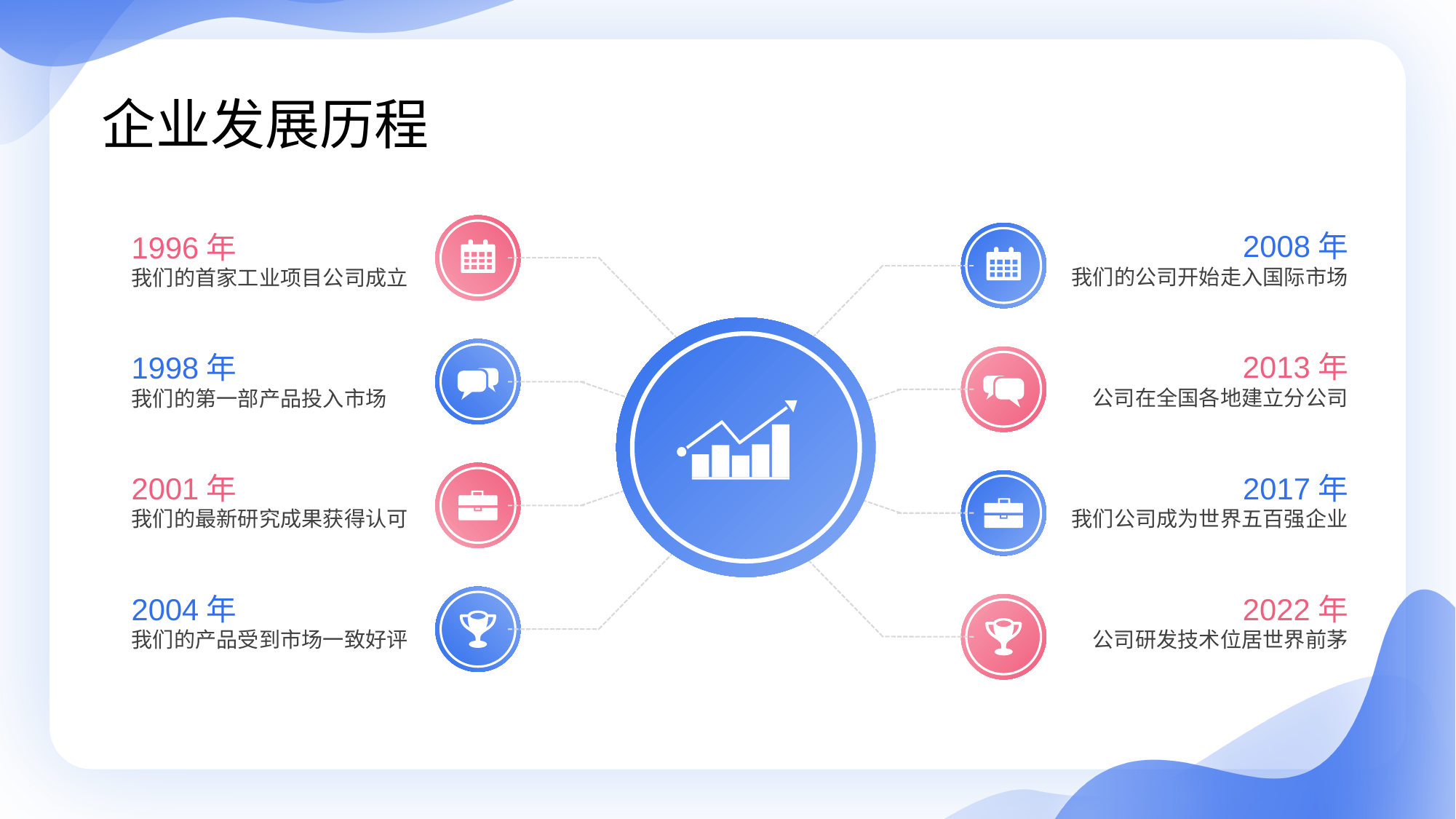

企业发展历程

2008年
我们的公司开始走入国际市场
1996年
我们的首家工业项目公司成立
2013年
公司在全国各地建立分公司
1998年
我们的第一部产品投入市场
2017年
我们公司成为世界五百强企业
2001年
我们的最新研究成果获得认可
2004年
我们的产品受到市场一致好评
2022年
公司研发技术位居世界前茅